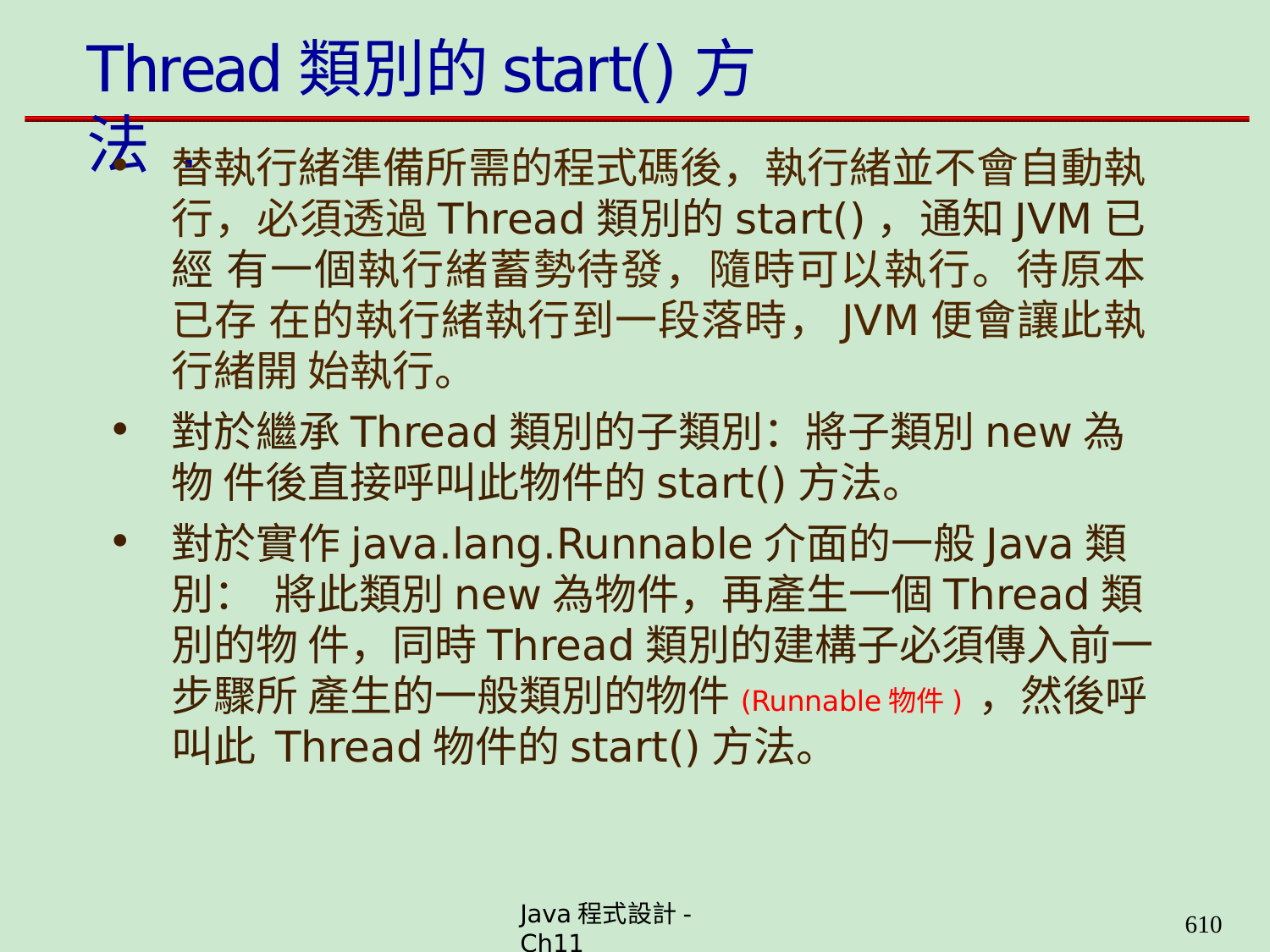

# Thread類別的start()方法 .
替執行緒準備所需的程式碼後，執行緒並不會自動執 行，必須透過Thread類別的start()，通知JVM已經 有一個執行緒蓄勢待發，隨時可以執行。待原本已存 在的執行緒執行到一段落時，JVM便會讓此執行緒開 始執行。
對於繼承Thread類別的子類別：將子類別new為物 件後直接呼叫此物件的start()方法。
對於實作java.lang.Runnable介面的一般Java類別：  將此類別new為物件，再產生一個Thread類別的物 件，同時Thread類別的建構子必須傳入前一步驟所 產生的一般類別的物件(Runnable物件) ，然後呼叫此 Thread物件的start()方法。
Java程式設計-Ch11
610